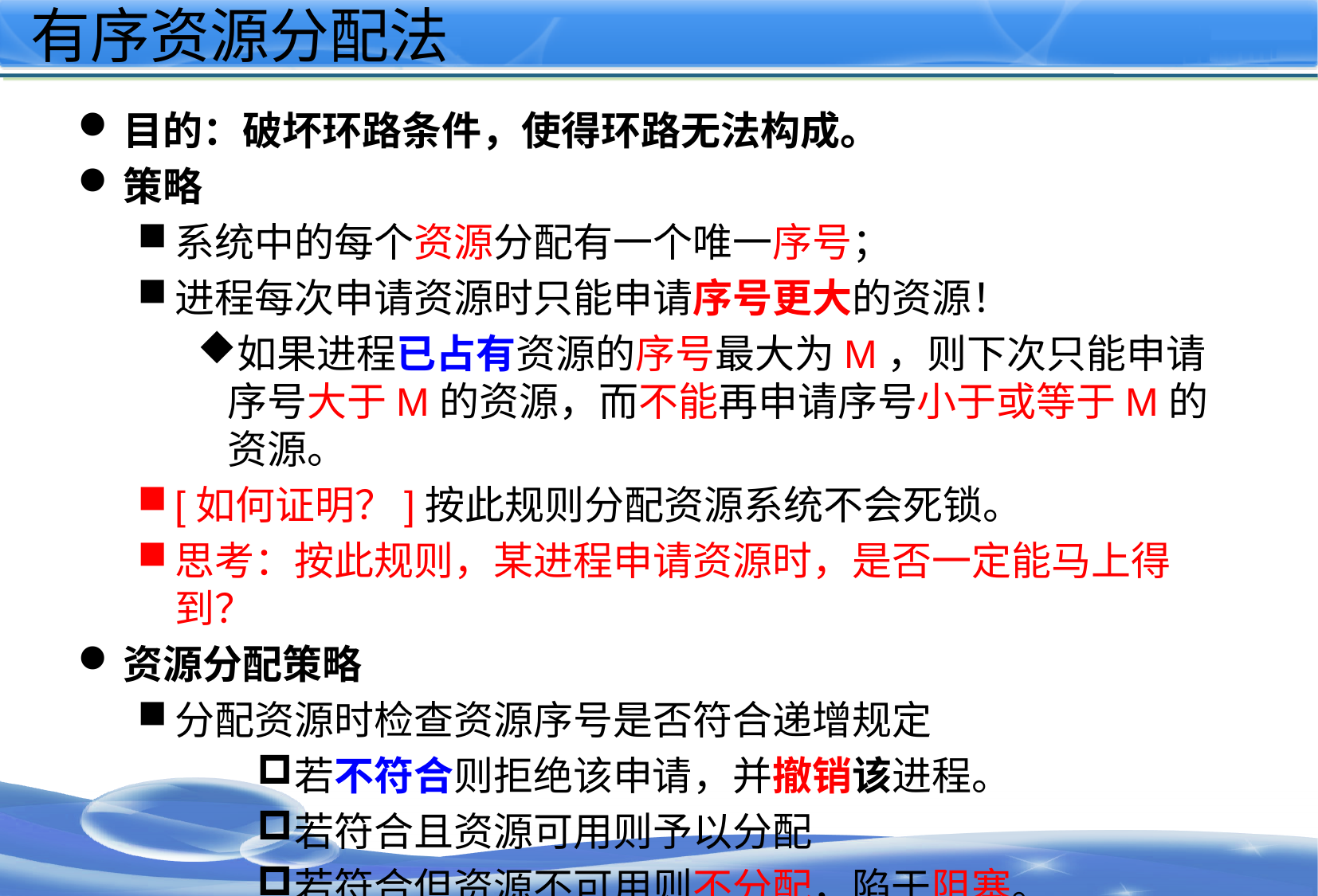

# 有序资源分配法
目的：破坏环路条件，使得环路无法构成。
策略
系统中的每个资源分配有一个唯一序号；
进程每次申请资源时只能申请序号更大的资源！
如果进程已占有资源的序号最大为M，则下次只能申请序号大于M的资源，而不能再申请序号小于或等于M的资源。
[如何证明？]按此规则分配资源系统不会死锁。
思考：按此规则，某进程申请资源时，是否一定能马上得到？
资源分配策略
分配资源时检查资源序号是否符合递增规定
若不符合则拒绝该申请，并撤销该进程。
若符合且资源可用则予以分配
若符合但资源不可用则不分配，陷于阻塞。